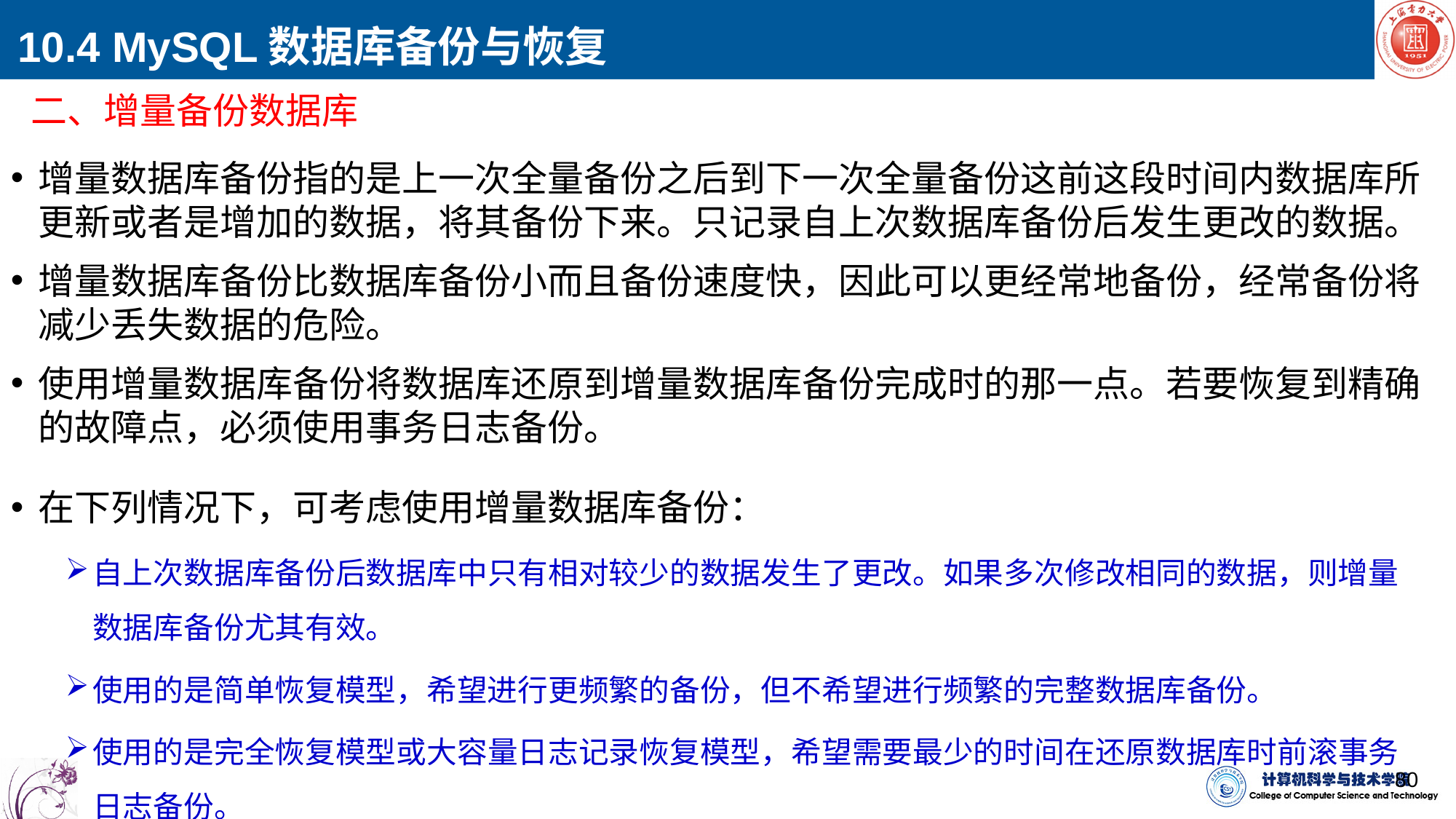

10.4 MySQL数据库备份与恢复
二、增量备份数据库
增量数据库备份指的是上一次全量备份之后到下一次全量备份这前这段时间内数据库所更新或者是增加的数据，将其备份下来。只记录自上次数据库备份后发生更改的数据。
增量数据库备份比数据库备份小而且备份速度快，因此可以更经常地备份，经常备份将减少丢失数据的危险。
使用增量数据库备份将数据库还原到增量数据库备份完成时的那一点。若要恢复到精确的故障点，必须使用事务日志备份。
在下列情况下，可考虑使用增量数据库备份：
自上次数据库备份后数据库中只有相对较少的数据发生了更改。如果多次修改相同的数据，则增量数据库备份尤其有效。
使用的是简单恢复模型，希望进行更频繁的备份，但不希望进行频繁的完整数据库备份。
使用的是完全恢复模型或大容量日志记录恢复模型，希望需要最少的时间在还原数据库时前滚事务日志备份。
80